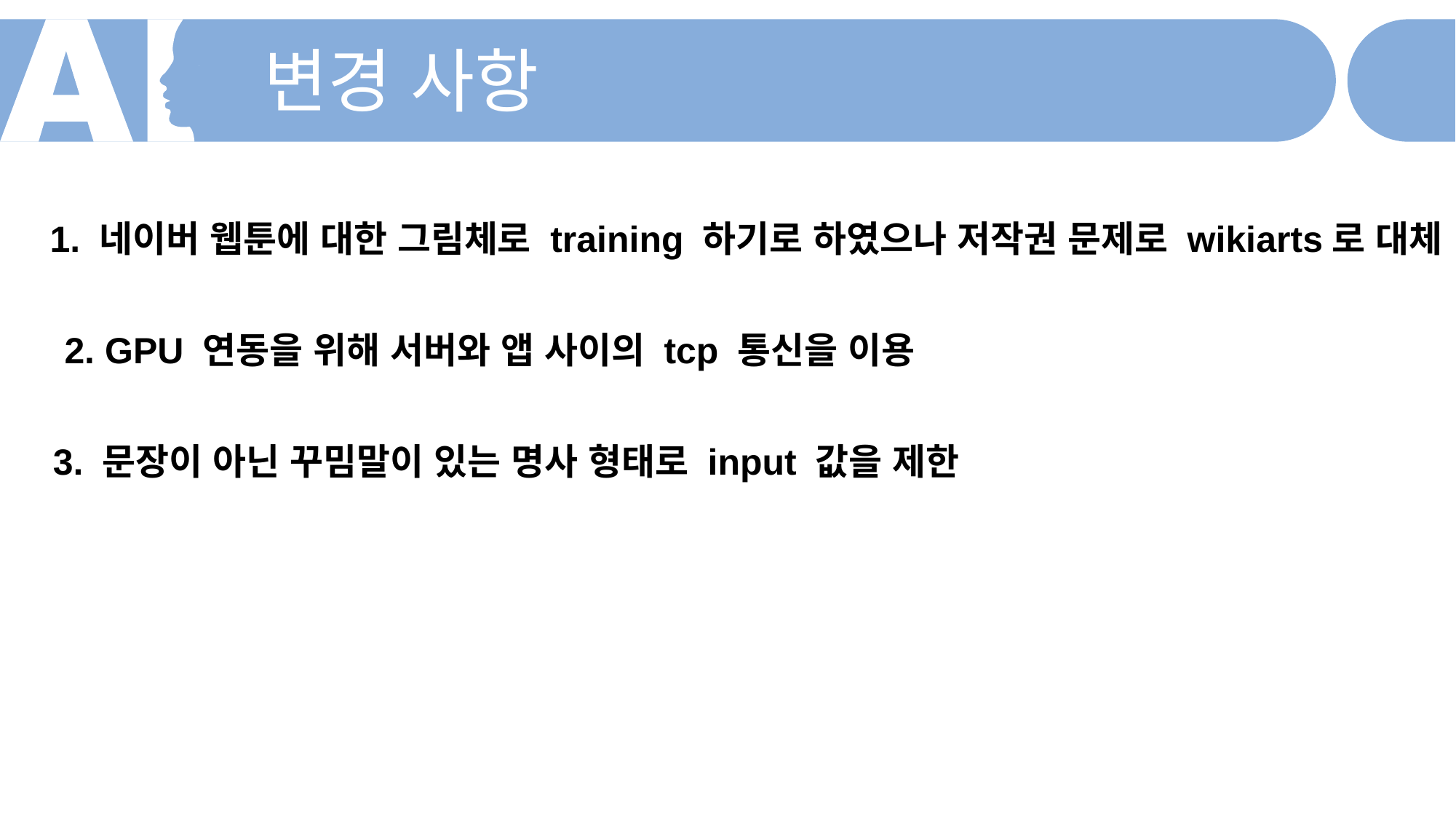

변경 사항
1. 네이버 웹툰에 대한 그림체로 training 하기로 하였으나 저작권 문제로 wikiarts로 대체
2. GPU 연동을 위해 서버와 앱 사이의 tcp 통신을 이용
3. 문장이 아닌 꾸밈말이 있는 명사 형태로 input 값을 제한